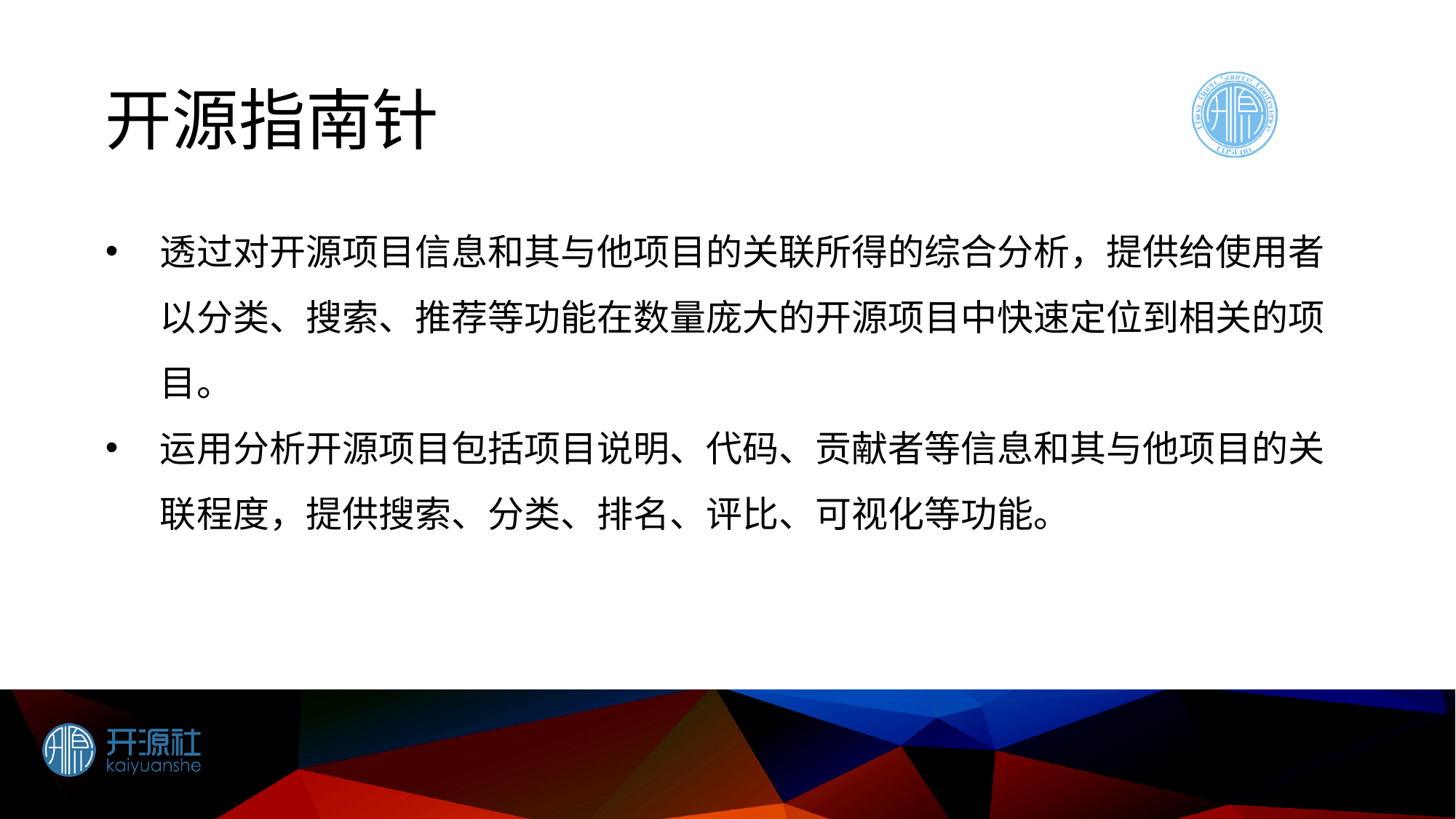

# 开源指南针
透过对开源项目信息和其与他项目的关联所得的综合分析，提供给使用者以分类、搜索、推荐等功能在数量庞大的开源项目中快速定位到相关的项目。
运用分析开源项目包括项目说明、代码、贡献者等信息和其与他项目的关联程度，提供搜索、分类、排名、评比、可视化等功能。